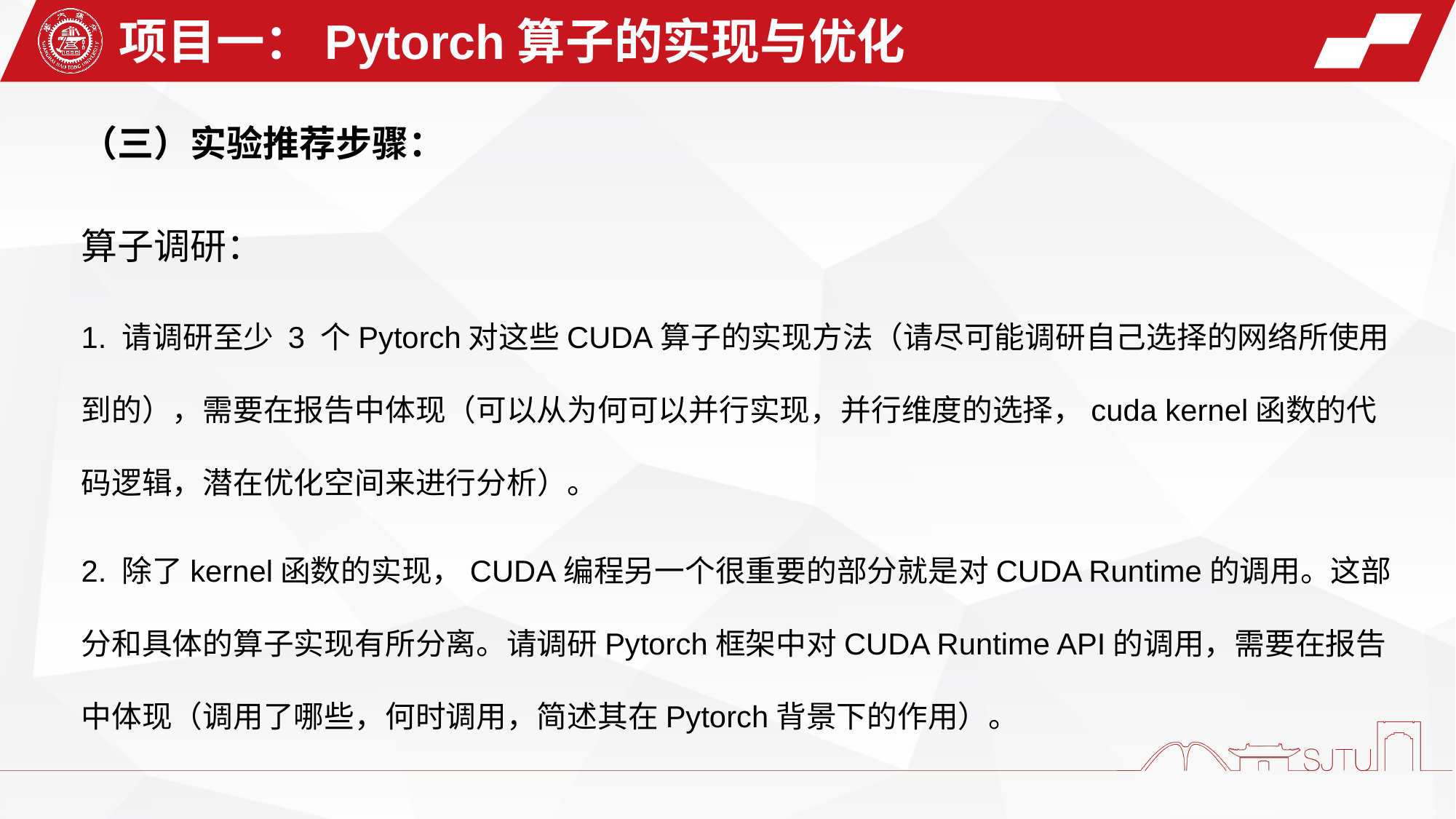

项目一：Pytorch算子的实现与优化
（三）实验推荐步骤：
算子调研：
1. 请调研至少 3 个Pytorch对这些CUDA算子的实现方法（请尽可能调研自己选择的网络所使用到的），需要在报告中体现（可以从为何可以并行实现，并行维度的选择，cuda kernel函数的代码逻辑，潜在优化空间来进行分析）。
2. 除了kernel函数的实现，CUDA编程另一个很重要的部分就是对CUDA Runtime的调用。这部分和具体的算子实现有所分离。请调研Pytorch框架中对CUDA Runtime API的调用，需要在报告中体现（调用了哪些，何时调用，简述其在Pytorch背景下的作用）。